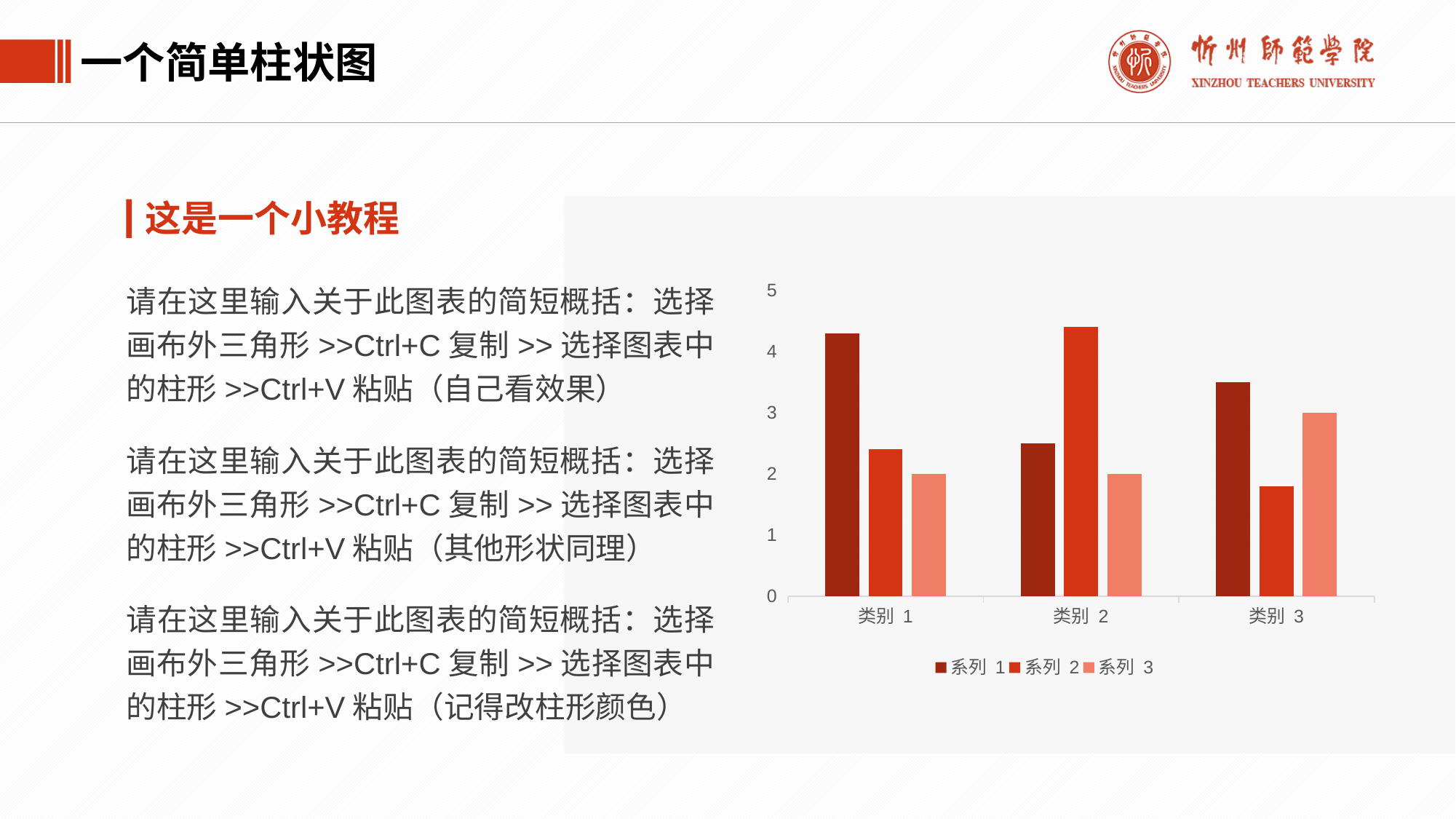

一个简单柱状图
这是一个小教程

### Chart

| Category | 系列 1 | 系列 2 | 系列 3 |
|---|---|---|---|
| 类别 1 | 4.3 | 2.4 | 2.0 |
| 类别 2 | 2.5 | 4.4 | 2.0 |
| 类别 3 | 3.5 | 1.8 | 3.0 |
请在这里输入关于此图表的简短概括：选择画布外三角形>>Ctrl+C复制>>选择图表中的柱形>>Ctrl+V粘贴（自己看效果）

请在这里输入关于此图表的简短概括：选择画布外三角形>>Ctrl+C复制>>选择图表中的柱形>>Ctrl+V粘贴（其他形状同理）
请在这里输入关于此图表的简短概括：选择画布外三角形>>Ctrl+C复制>>选择图表中的柱形>>Ctrl+V粘贴（记得改柱形颜色）